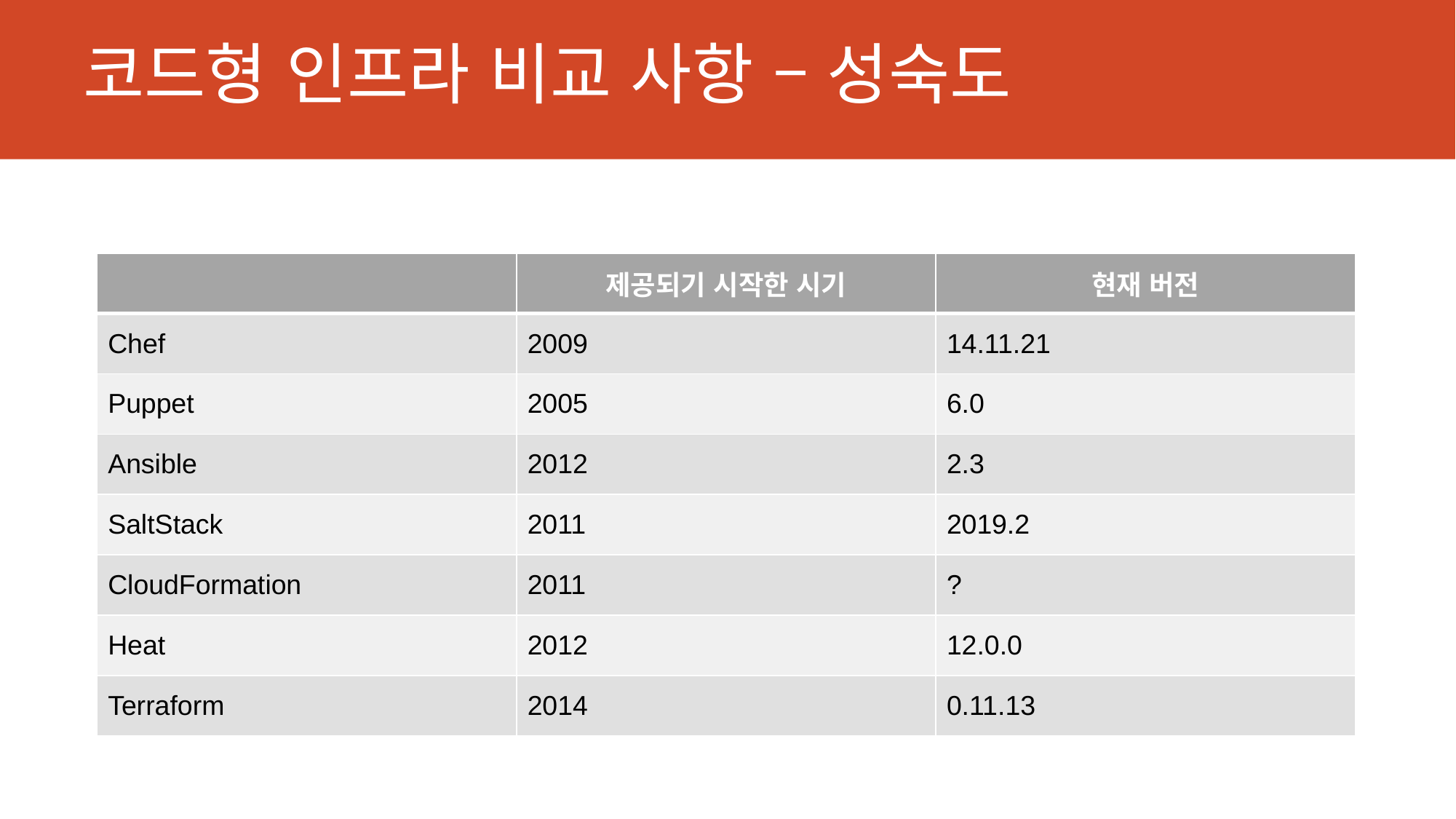

# 코드형 인프라 비교 사항 – 성숙도
|  | 제공되기 시작한 시기 | 현재 버전 |
| --- | --- | --- |
| Chef | 2009 | 14.11.21 |
| Puppet | 2005 | 6.0 |
| Ansible | 2012 | 2.3 |
| SaltStack | 2011 | 2019.2 |
| CloudFormation | 2011 | ? |
| Heat | 2012 | 12.0.0 |
| Terraform | 2014 | 0.11.13 |